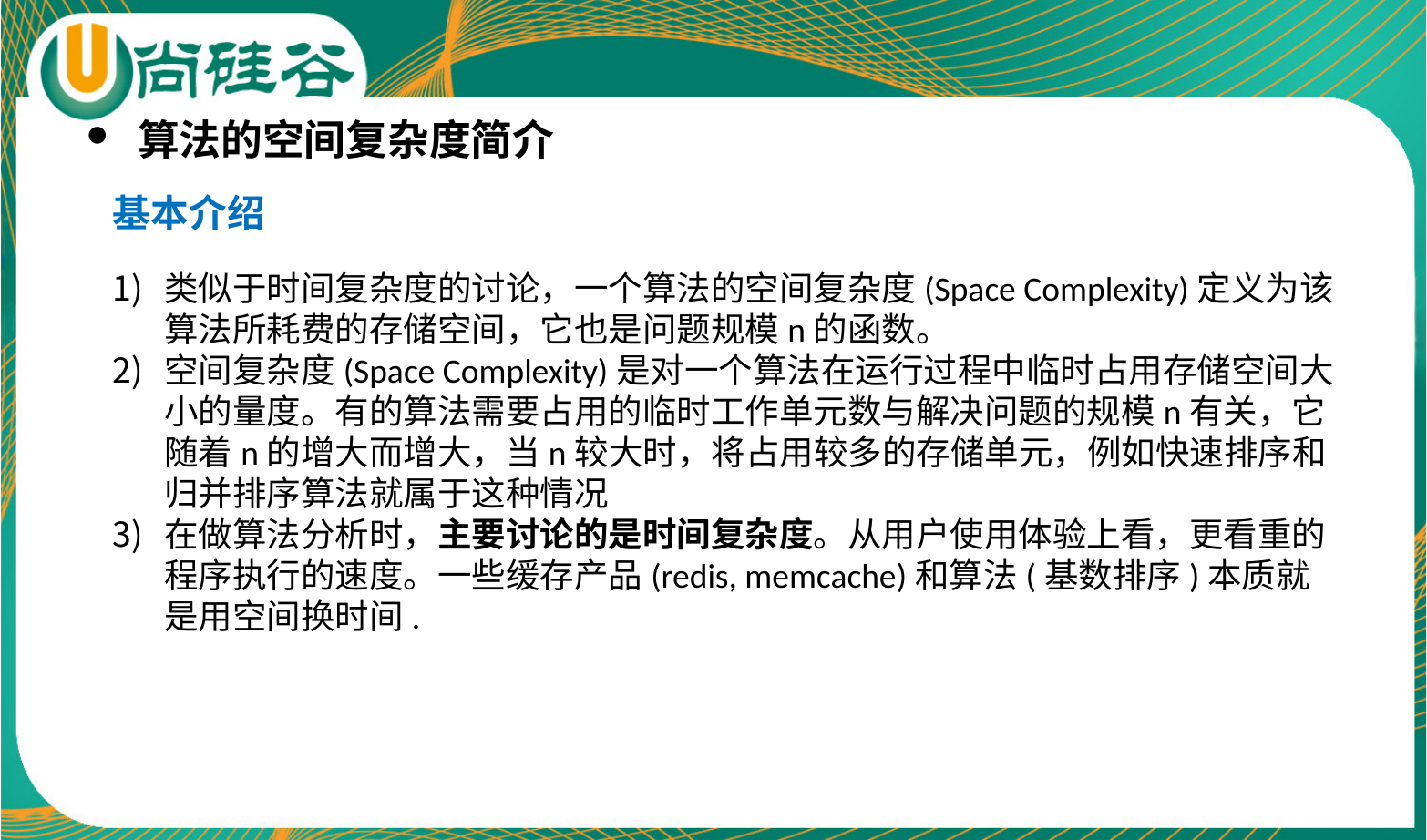

算法的空间复杂度简介
基本介绍
类似于时间复杂度的讨论，一个算法的空间复杂度(Space Complexity)定义为该算法所耗费的存储空间，它也是问题规模n的函数。
空间复杂度(Space Complexity)是对一个算法在运行过程中临时占用存储空间大小的量度。有的算法需要占用的临时工作单元数与解决问题的规模n有关，它随着n的增大而增大，当n较大时，将占用较多的存储单元，例如快速排序和归并排序算法就属于这种情况
在做算法分析时，主要讨论的是时间复杂度。从用户使用体验上看，更看重的程序执行的速度。一些缓存产品(redis, memcache)和算法(基数排序)本质就是用空间换时间.